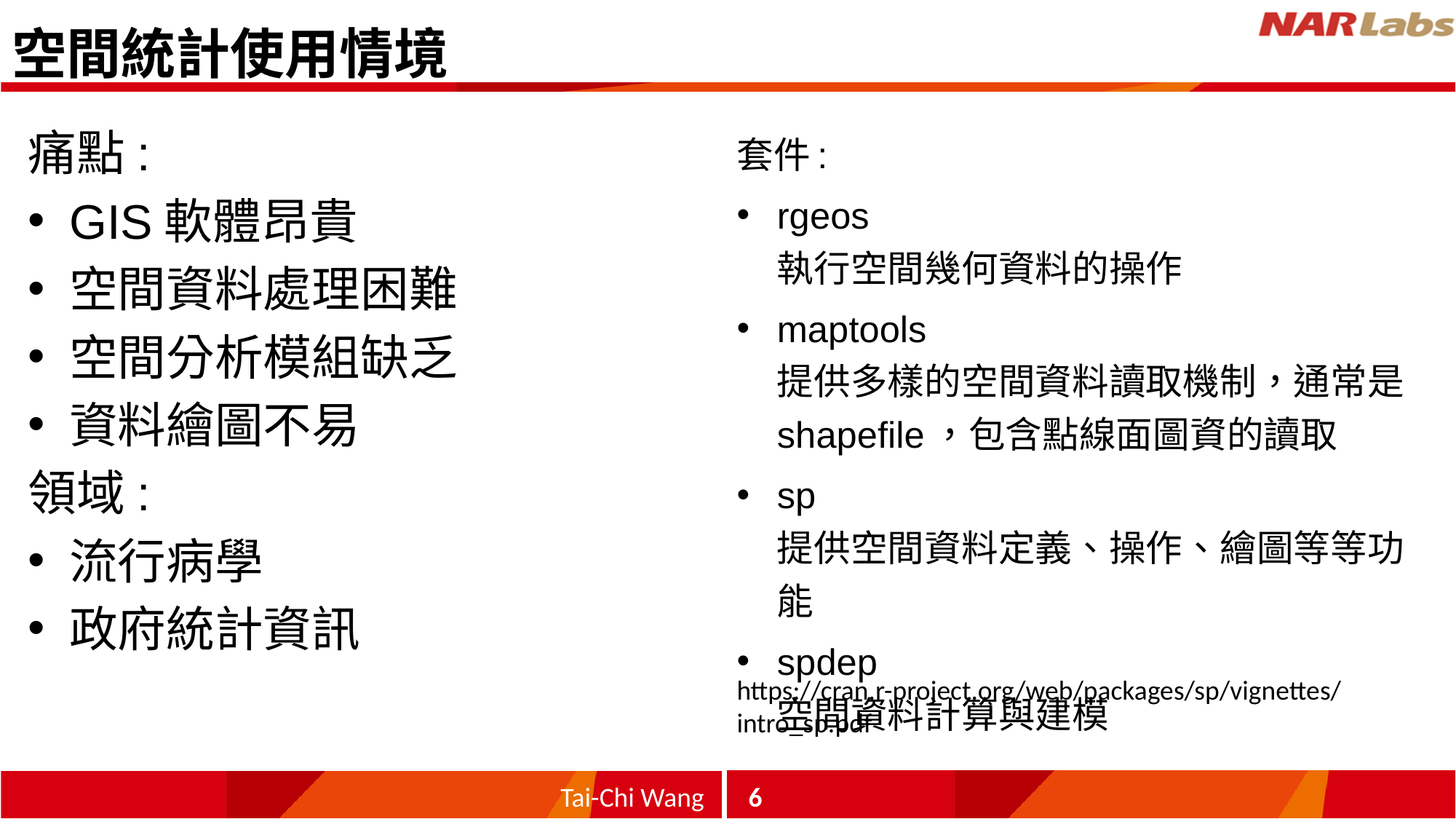

# 空間統計使用情境
痛點:
GIS軟體昂貴
空間資料處理困難
空間分析模組缺乏
資料繪圖不易
領域:
流行病學
政府統計資訊

套件:
rgeos
執行空間幾何資料的操作
maptools
提供多樣的空間資料讀取機制，通常是shapefile，包含點線面圖資的讀取
sp
提供空間資料定義、操作、繪圖等等功能
spdep
空間資料計算與建模

https://cran.r-project.org/web/packages/sp/vignettes/intro_sp.pdf